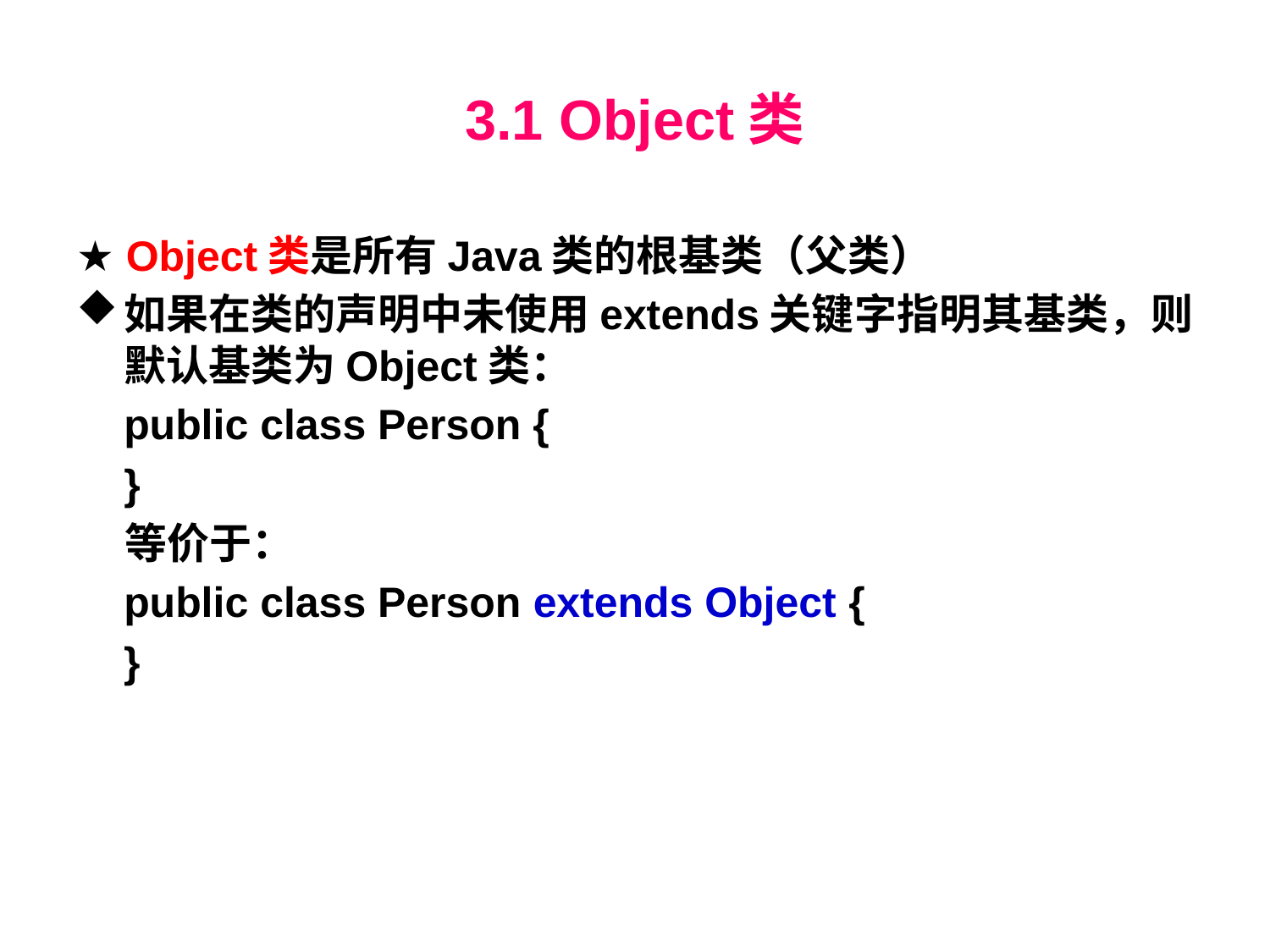

# 3.1 Object类
★ Object类是所有Java类的根基类（父类）
如果在类的声明中未使用extends关键字指明其基类，则默认基类为Object类：
	public class Person {
	}
    等价于：
	public class Person extends Object {
    }